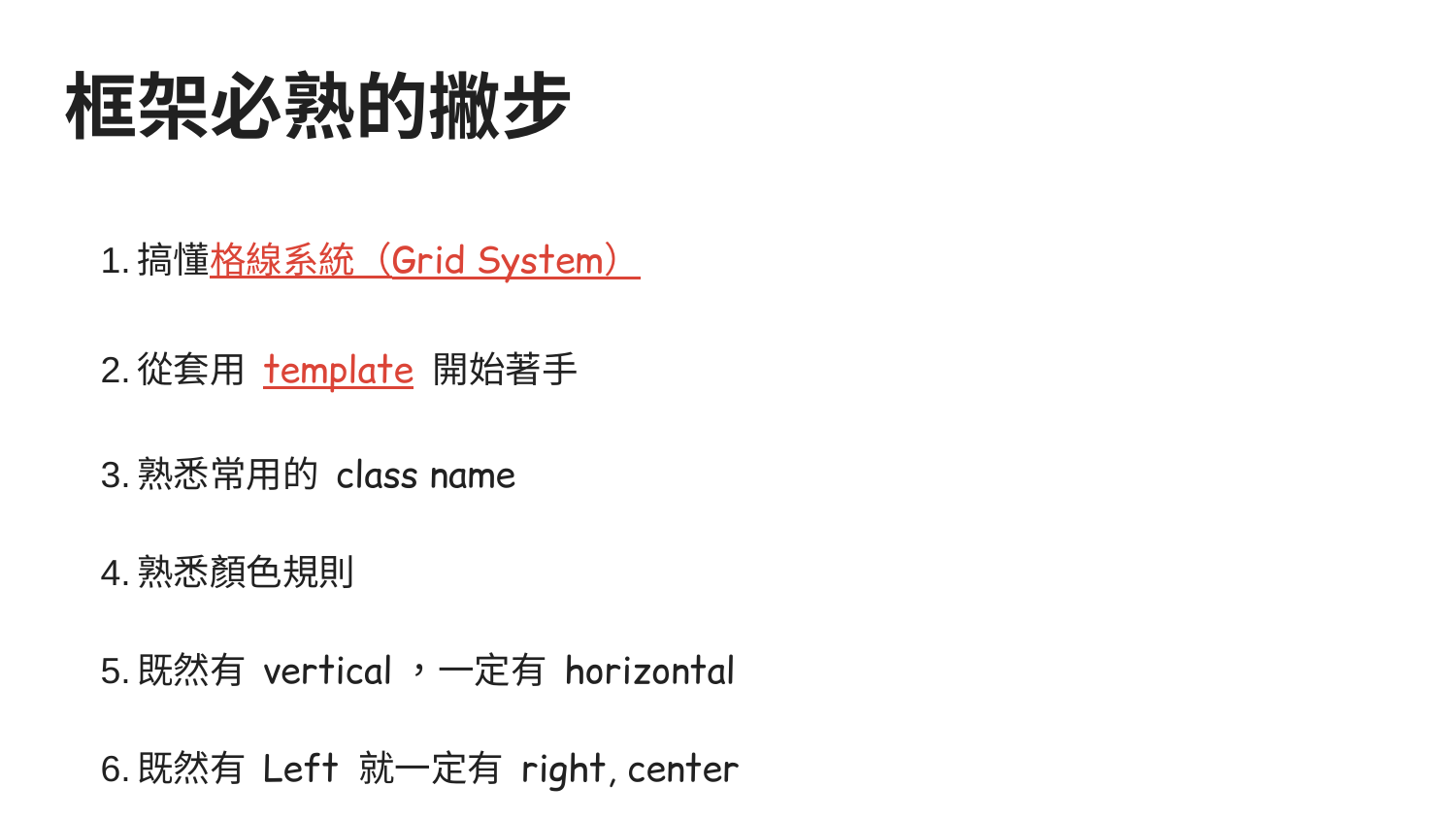

# 框架必熟的撇步
搞懂格線系統（Grid System）
從套用 template 開始著手
熟悉常用的 class name
熟悉顏色規則
既然有 vertical，一定有 horizontal
既然有 Left 就一定有 right, center
特效請愛用 jQuery 相關 Plugin